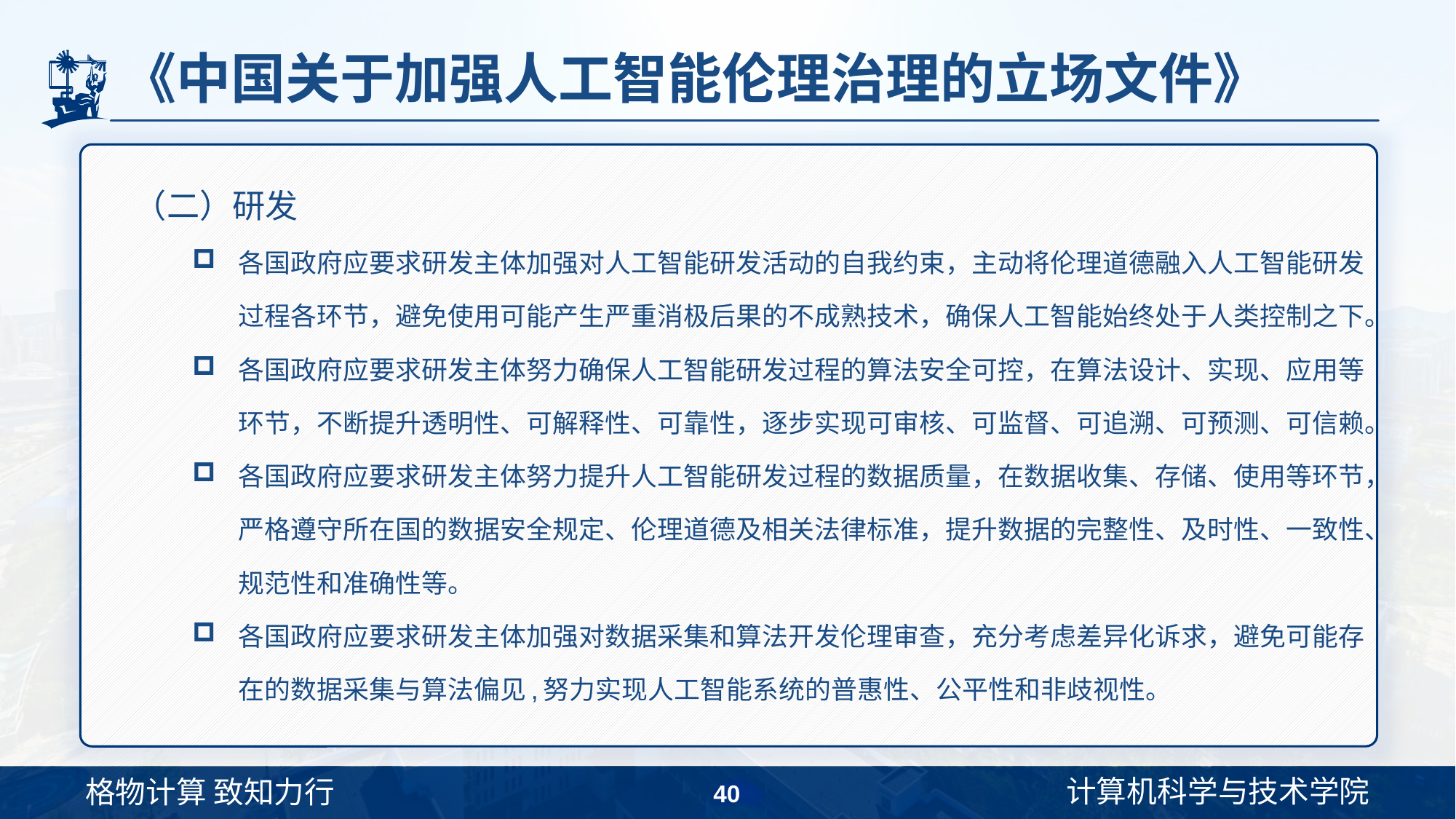

# 《中国关于加强人工智能伦理治理的立场文件》
（二）研发
各国政府应要求研发主体加强对人工智能研发活动的自我约束，主动将伦理道德融入人工智能研发过程各环节，避免使用可能产生严重消极后果的不成熟技术，确保人工智能始终处于人类控制之下。
各国政府应要求研发主体努力确保人工智能研发过程的算法安全可控，在算法设计、实现、应用等环节，不断提升透明性、可解释性、可靠性，逐步实现可审核、可监督、可追溯、可预测、可信赖。
各国政府应要求研发主体努力提升人工智能研发过程的数据质量，在数据收集、存储、使用等环节，严格遵守所在国的数据安全规定、伦理道德及相关法律标准，提升数据的完整性、及时性、一致性、规范性和准确性等。
各国政府应要求研发主体加强对数据采集和算法开发伦理审查，充分考虑差异化诉求，避免可能存在的数据采集与算法偏见,努力实现人工智能系统的普惠性、公平性和非歧视性。
40